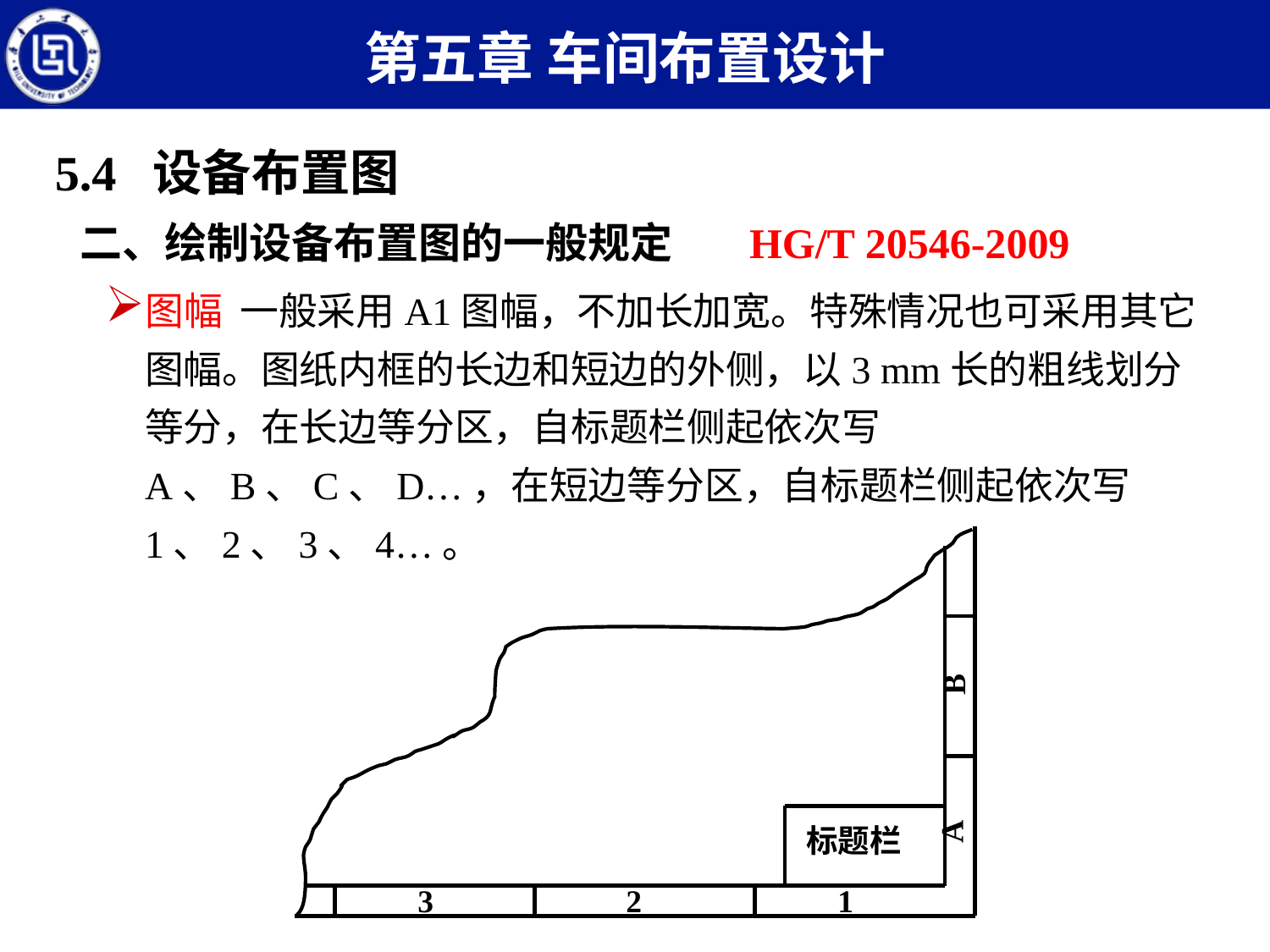

第五章 车间布置设计
5.4  设备布置图
二、绘制设备布置图的一般规定       HG/T 20546-2009
图幅  一般采用A1图幅，不加长加宽。特殊情况也可采用其它图幅。图纸内框的长边和短边的外侧，以3 mm长的粗线划分等分，在长边等分区，自标题栏侧起依次写A、B、C、D…，在短边等分区，自标题栏侧起依次写1、2、3、4…。

B
标题栏
A
3
2
1